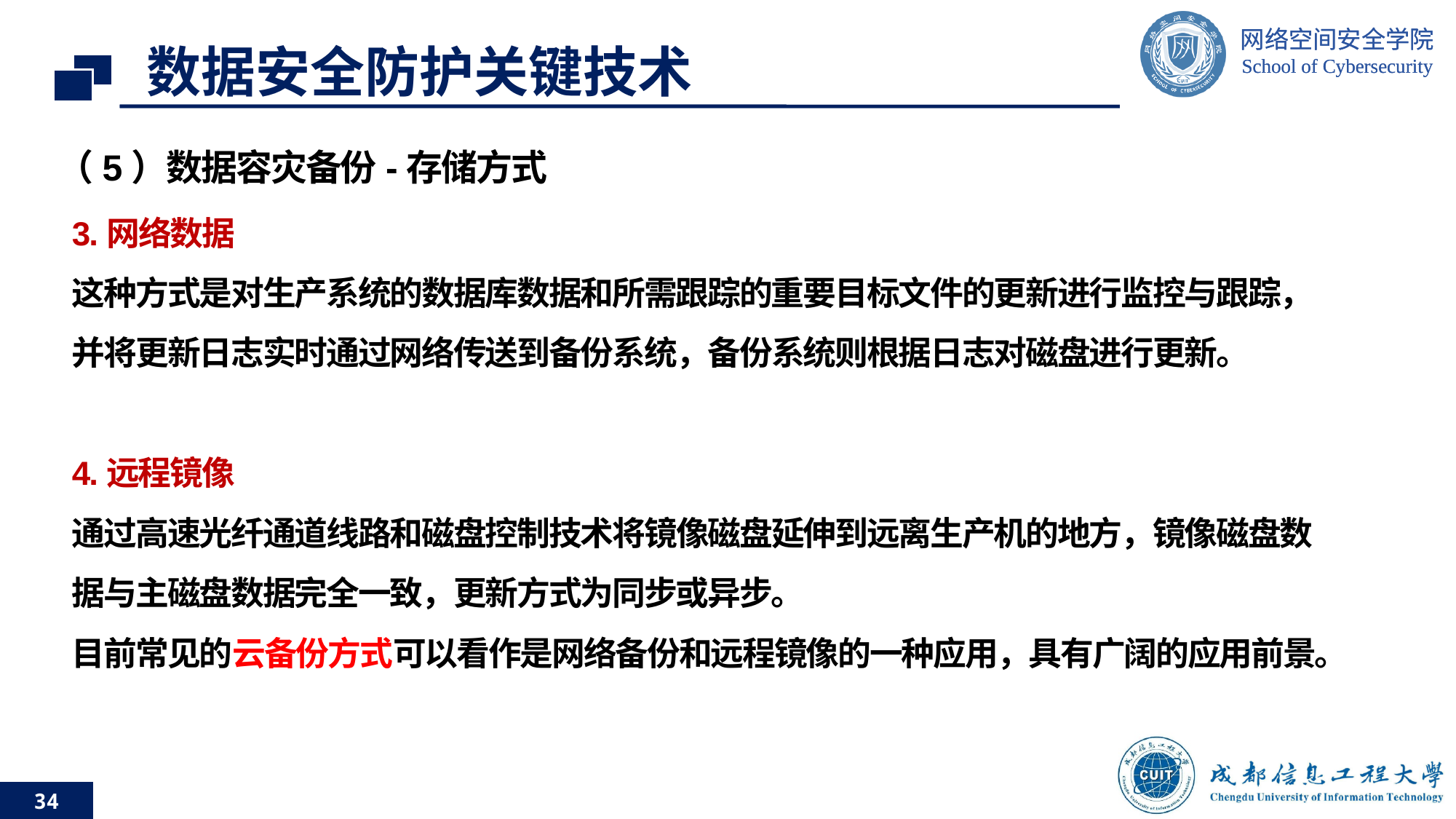

数据安全防护关键技术
（5）数据容灾备份-存储方式
3.网络数据
这种方式是对生产系统的数据库数据和所需跟踪的重要目标文件的更新进行监控与跟踪，并将更新日志实时通过网络传送到备份系统，备份系统则根据日志对磁盘进行更新。

4.远程镜像
通过高速光纤通道线路和磁盘控制技术将镜像磁盘延伸到远离生产机的地方，镜像磁盘数据与主磁盘数据完全一致，更新方式为同步或异步。
目前常见的云备份方式可以看作是网络备份和远程镜像的一种应用，具有广阔的应用前景。
34